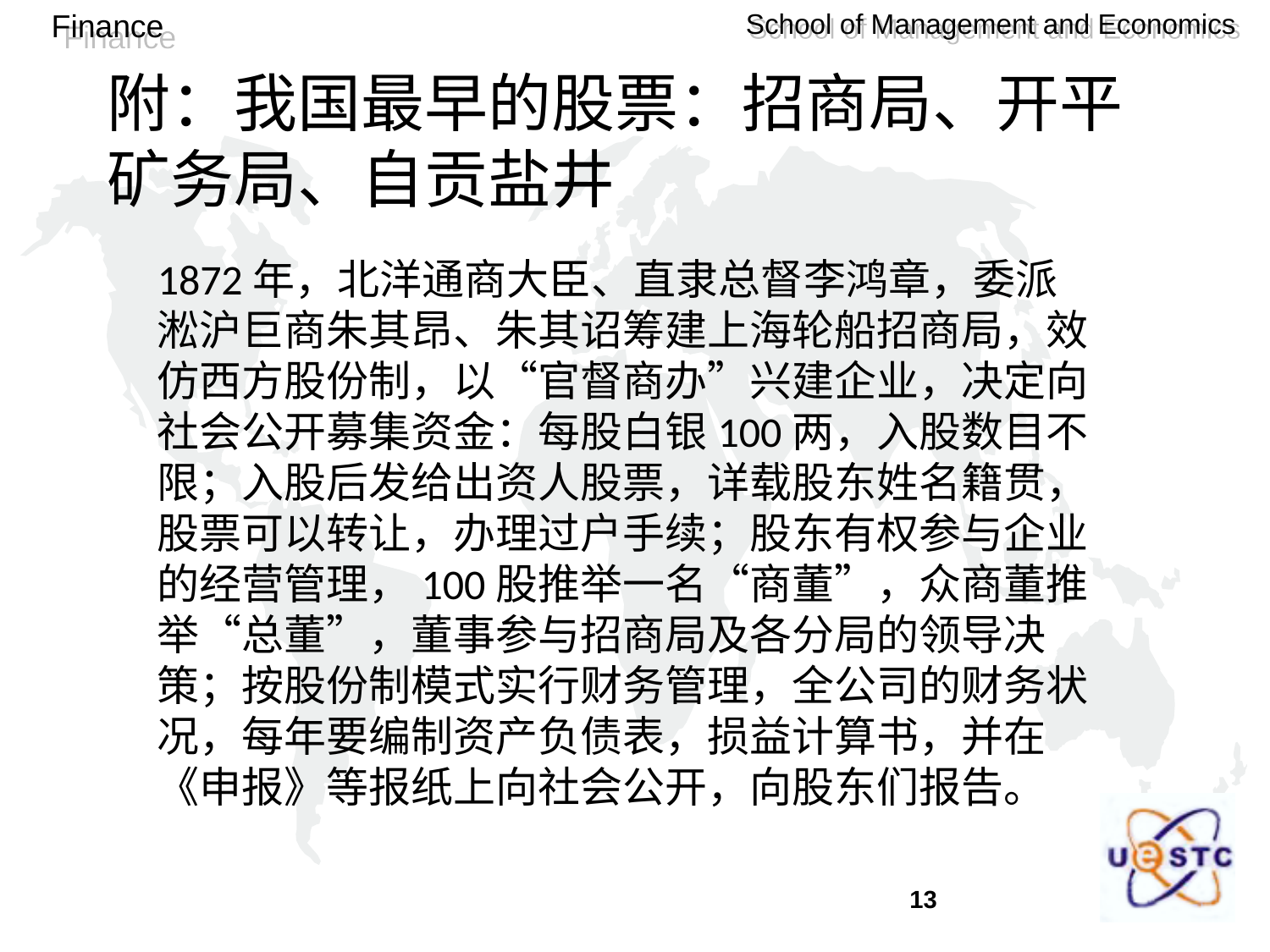

附：我国最早的股票：招商局、开平矿务局、自贡盐井
1872年，北洋通商大臣、直隶总督李鸿章，委派淞沪巨商朱其昂、朱其诏筹建上海轮船招商局，效仿西方股份制，以“官督商办”兴建企业，决定向社会公开募集资金：每股白银100两，入股数目不限；入股后发给出资人股票，详载股东姓名籍贯，股票可以转让，办理过户手续；股东有权参与企业的经营管理，100股推举一名“商董”，众商董推举“总董”，董事参与招商局及各分局的领导决策；按股份制模式实行财务管理，全公司的财务状况，每年要编制资产负债表，损益计算书，并在《申报》等报纸上向社会公开，向股东们报告。